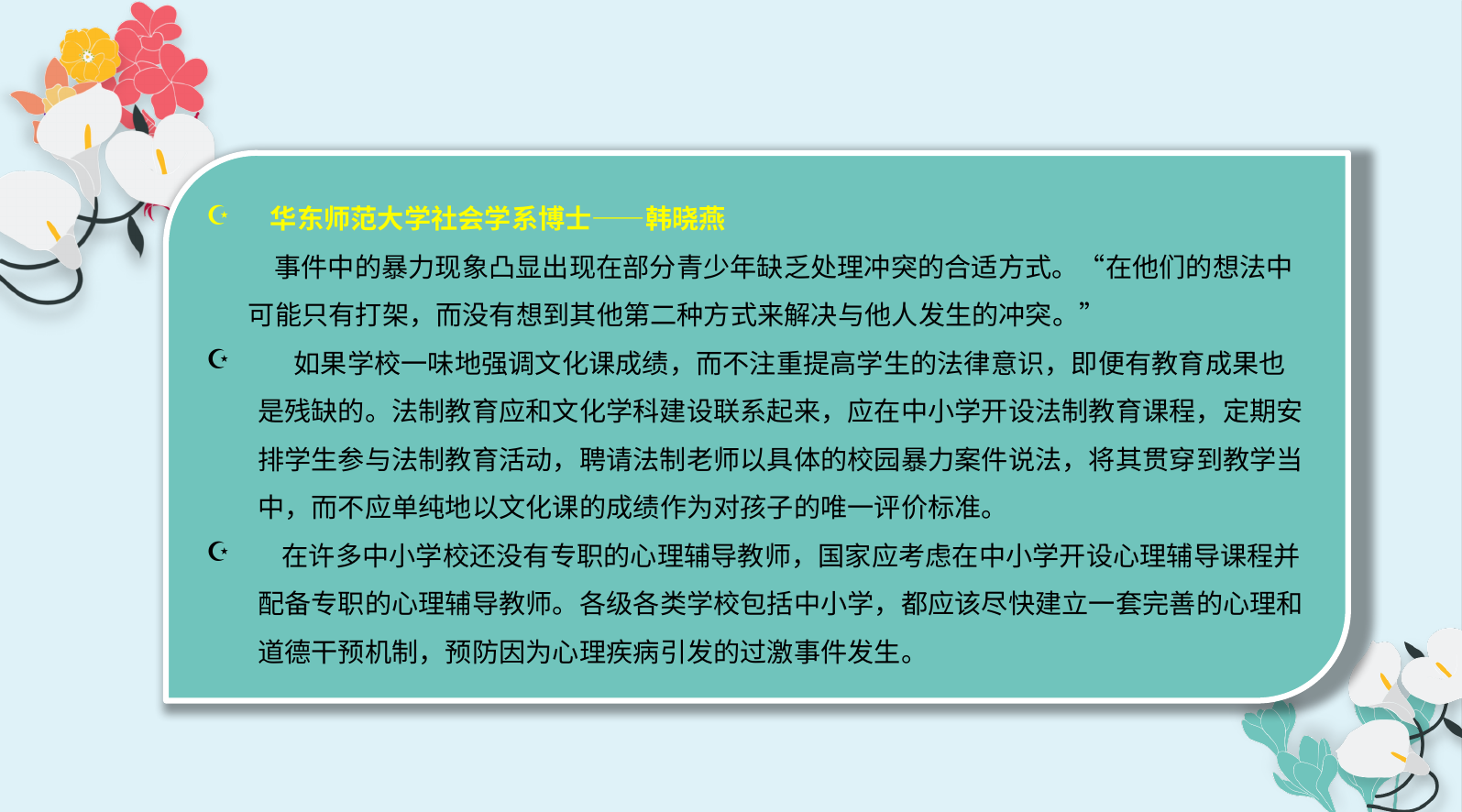

华东师范大学社会学系博士——韩晓燕
          事件中的暴力现象凸显出现在部分青少年缺乏处理冲突的合适方式。“在他们的想法中
      可能只有打架，而没有想到其他第二种方式来解决与他人发生的冲突。”
     如果学校一味地强调文化课成绩，而不注重提高学生的法律意识，即便有教育成果也是残缺的。法制教育应和文化学科建设联系起来，应在中小学开设法制教育课程，定期安排学生参与法制教育活动，聘请法制老师以具体的校园暴力案件说法，将其贯穿到教学当中，而不应单纯地以文化课的成绩作为对孩子的唯一评价标准。
   在许多中小学校还没有专职的心理辅导教师，国家应考虑在中小学开设心理辅导课程并配备专职的心理辅导教师。各级各类学校包括中小学，都应该尽快建立一套完善的心理和道德干预机制，预防因为心理疾病引发的过激事件发生。